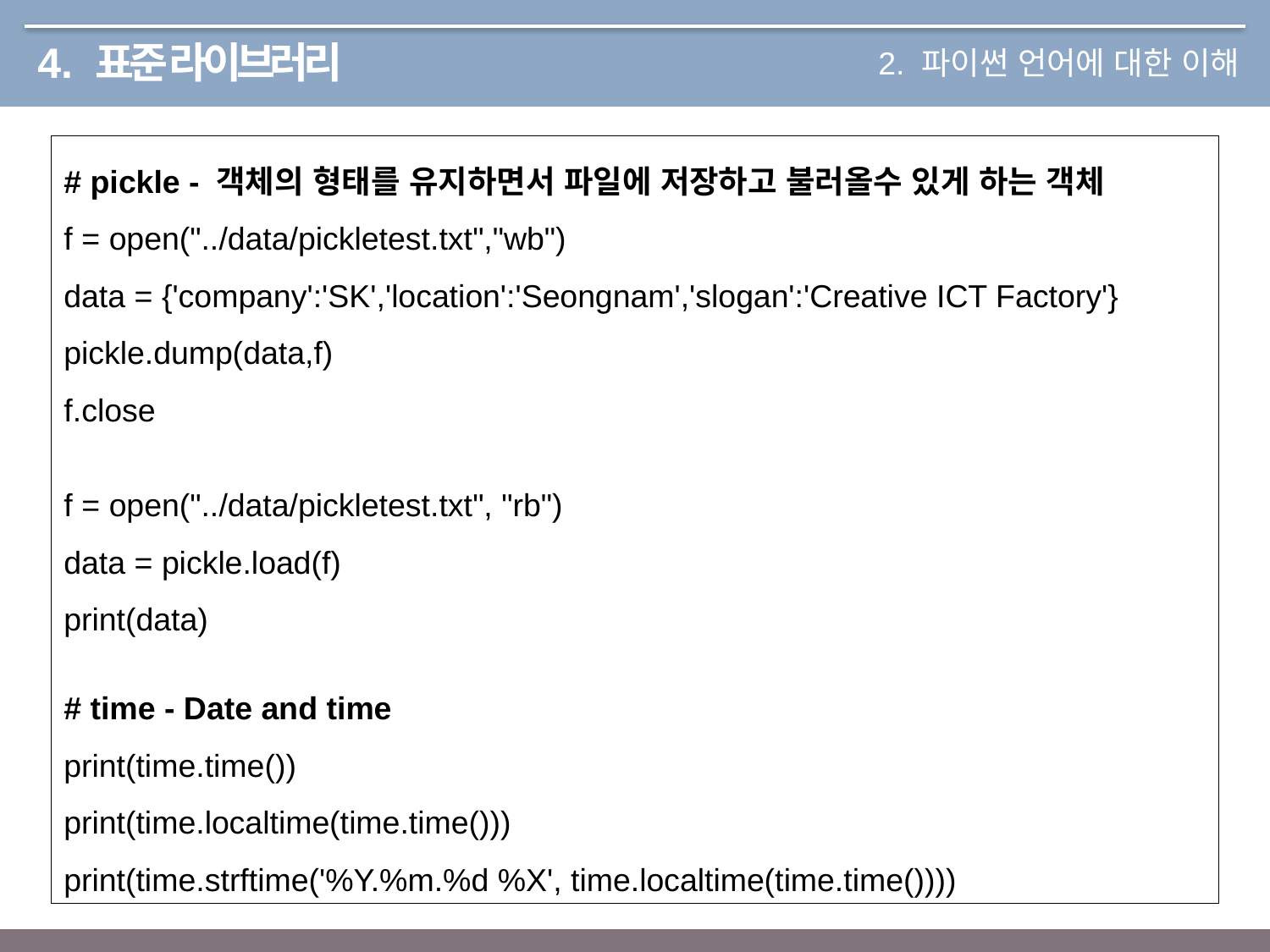

# 4. 표준 라이브러리
2. 파이썬 언어에 대한 이해
# pickle - 객체의 형태를 유지하면서 파일에 저장하고 불러올수 있게 하는 객체
f = open("../data/pickletest.txt","wb")
data = {'company':'SK','location':'Seongnam','slogan':'Creative ICT Factory'}
pickle.dump(data,f)
f.close

f = open("../data/pickletest.txt", "rb")
data = pickle.load(f)
print(data)

# time - Date and time
print(time.time())
print(time.localtime(time.time()))
print(time.strftime('%Y.%m.%d %X', time.localtime(time.time())))